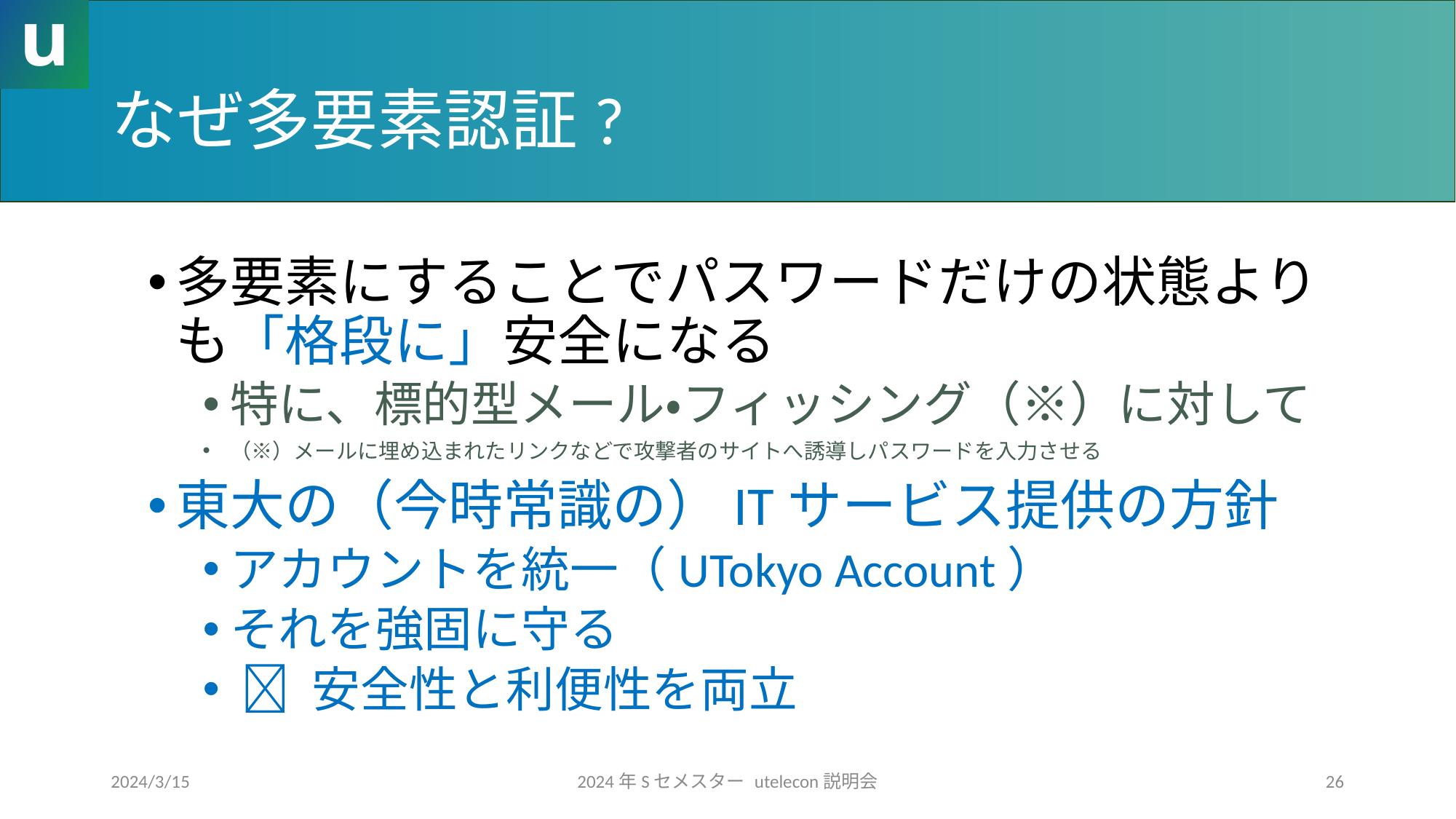

# なぜ多要素認証?
多要素にすることでパスワードだけの状態よりも「格段に」安全になる
特に、標的型メール・フィッシング（※）に対して
（※）メールに埋め込まれたリンクなどで攻撃者のサイトへ誘導しパスワードを入力させる
東大の（今時常識の）ITサービス提供の方針
アカウントを統一（UTokyo Account）
それを強固に守る
 ⇒ 安全性と利便性を両立
2024/3/15
2024年Sセメスター utelecon説明会
26